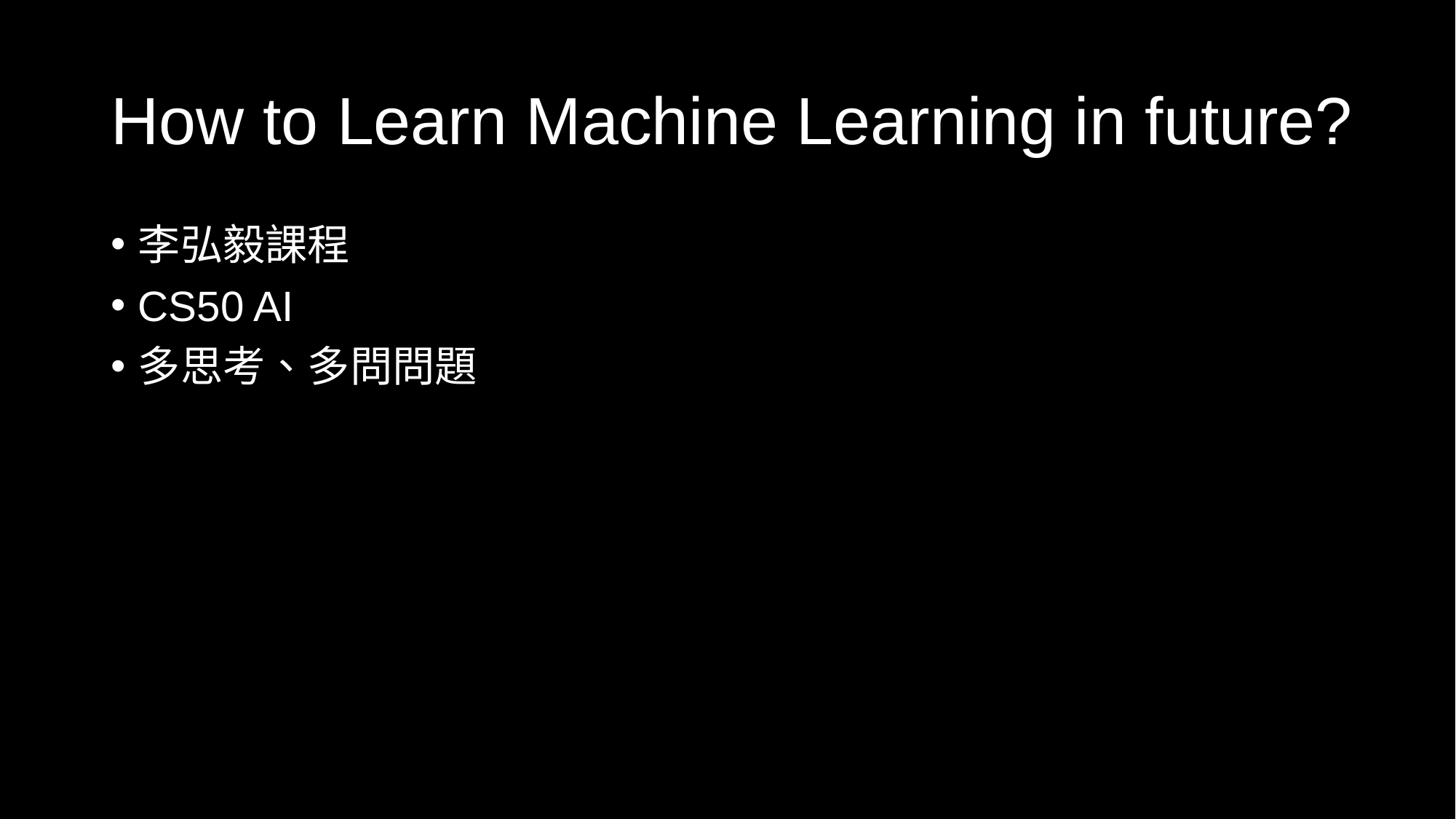

# How to Learn Machine Learning in future?
李弘毅課程
CS50 AI
多思考、多問問題